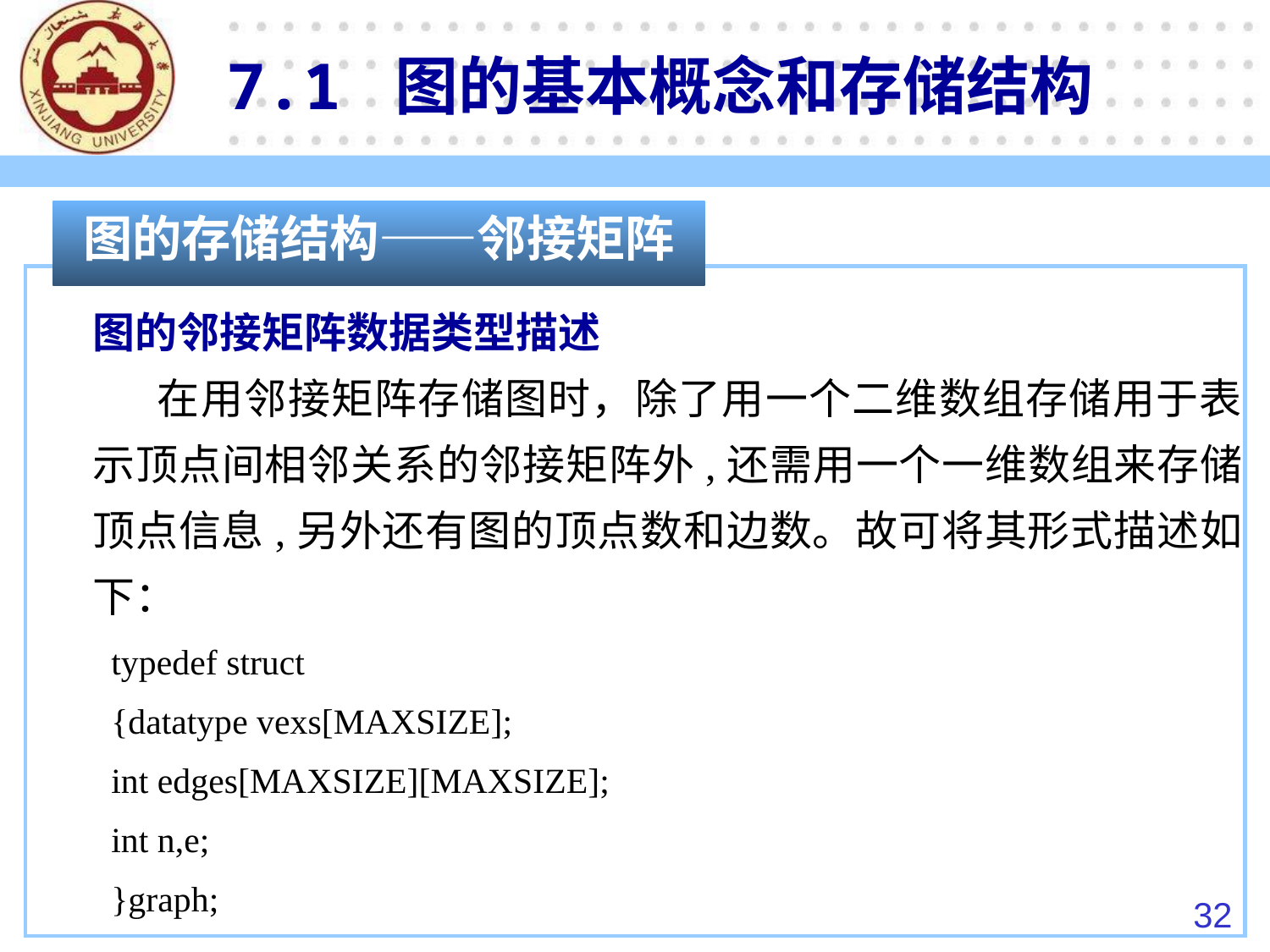

7.1 图的基本概念和存储结构
图的存储结构——邻接矩阵

图的邻接矩阵数据类型描述
　  在用邻接矩阵存储图时，除了用一个二维数组存储用于表示顶点间相邻关系的邻接矩阵外,还需用一个一维数组来存储顶点信息,另外还有图的顶点数和边数。故可将其形式描述如下：
typedef struct
{datatype vexs[MAXSIZE];
int edges[MAXSIZE][MAXSIZE];
int n,e;
}graph;

32